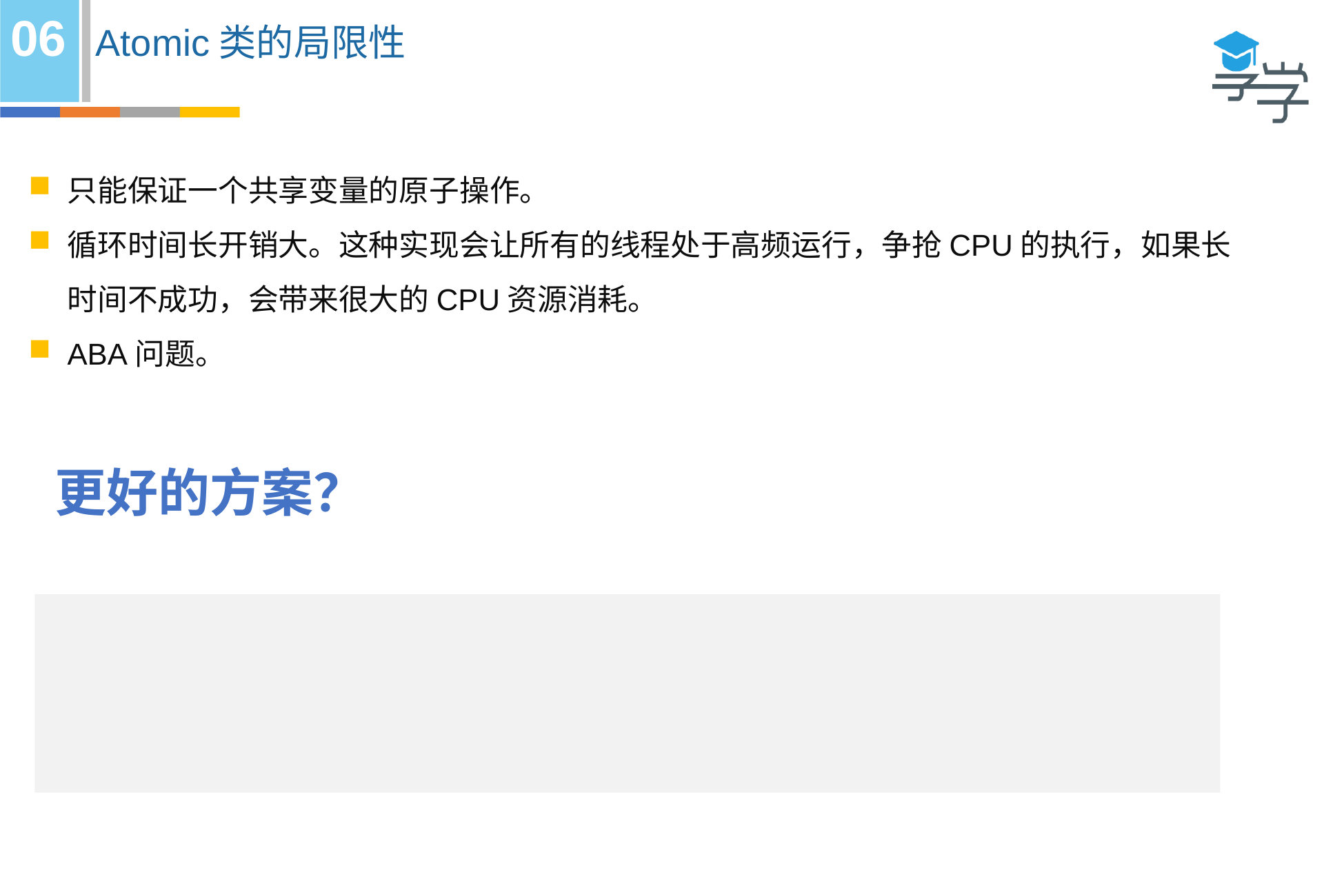

06
Atomic类的局限性

只能保证一个共享变量的原子操作。
循环时间长开销大。这种实现会让所有的线程处于高频运行，争抢CPU的执行，如果长时间不成功，会带来很大的CPU资源消耗。
ABA问题。
更好的方案？

  在java.util.concurrent.locks包下提供了一种方式来实现同步与原子性的访问
  Lock是一个接口, ReentrantLock是Lock的一个实现